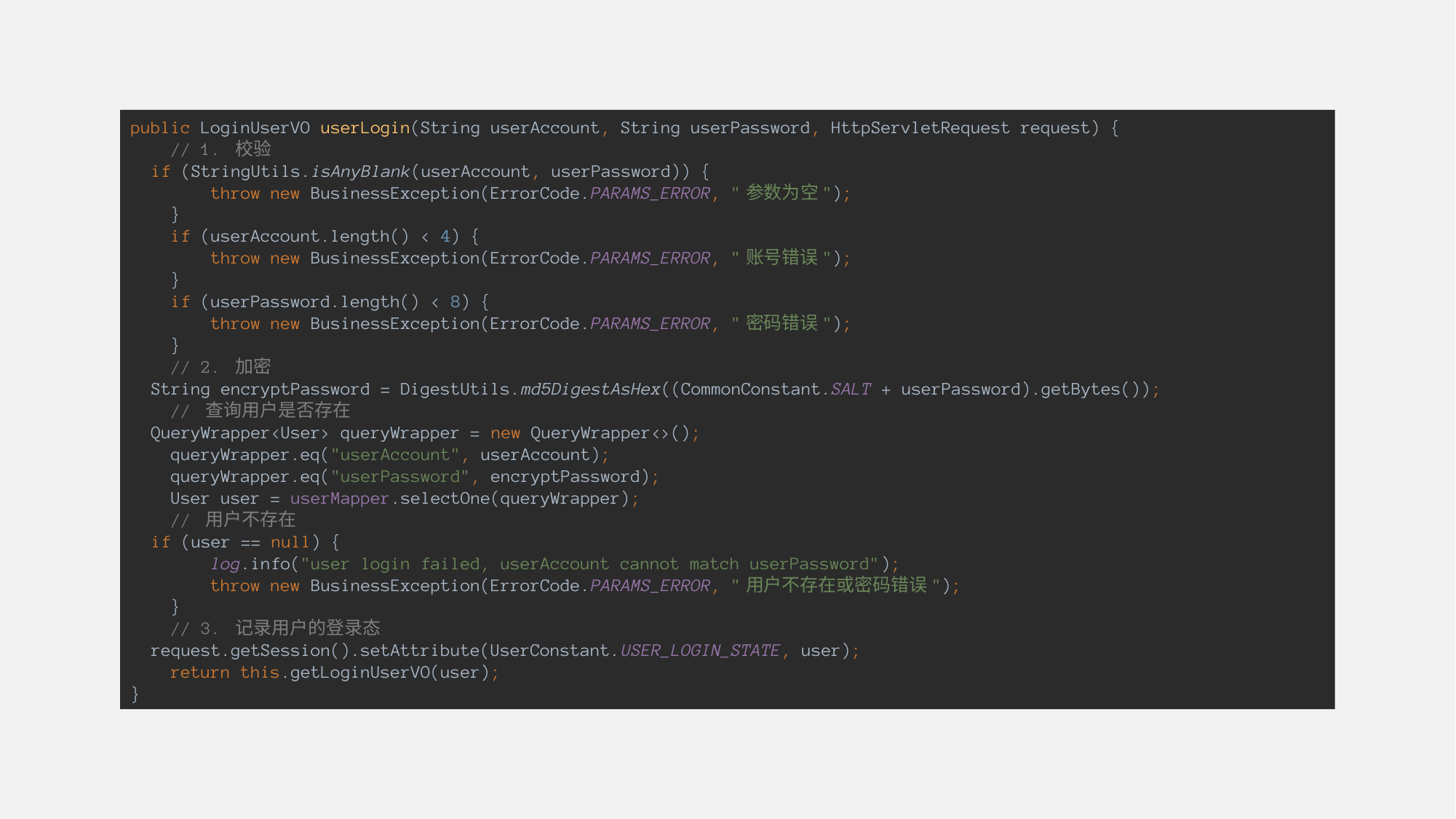

public LoginUserVO userLogin(String userAccount, String userPassword, HttpServletRequest request) {
    // 1. 校验
    if (StringUtils.isAnyBlank(userAccount, userPassword)) {
        throw new BusinessException(ErrorCode.PARAMS_ERROR, "参数为空");
    }
    if (userAccount.length() < 4) {
        throw new BusinessException(ErrorCode.PARAMS_ERROR, "账号错误");
    }
    if (userPassword.length() < 8) {
        throw new BusinessException(ErrorCode.PARAMS_ERROR, "密码错误");
    }
    // 2. 加密
    String encryptPassword = DigestUtils.md5DigestAsHex((CommonConstant.SALT + userPassword).getBytes());
    // 查询用户是否存在
    QueryWrapper<User> queryWrapper = new QueryWrapper<>();
    queryWrapper.eq("userAccount", userAccount);
    queryWrapper.eq("userPassword", encryptPassword);
    User user = userMapper.selectOne(queryWrapper);
    // 用户不存在
    if (user == null) {
        log.info("user login failed, userAccount cannot match userPassword");
        throw new BusinessException(ErrorCode.PARAMS_ERROR, "用户不存在或密码错误");
    }
    // 3. 记录用户的登录态
    request.getSession().setAttribute(UserConstant.USER_LOGIN_STATE, user);
    return this.getLoginUserVO(user);
}